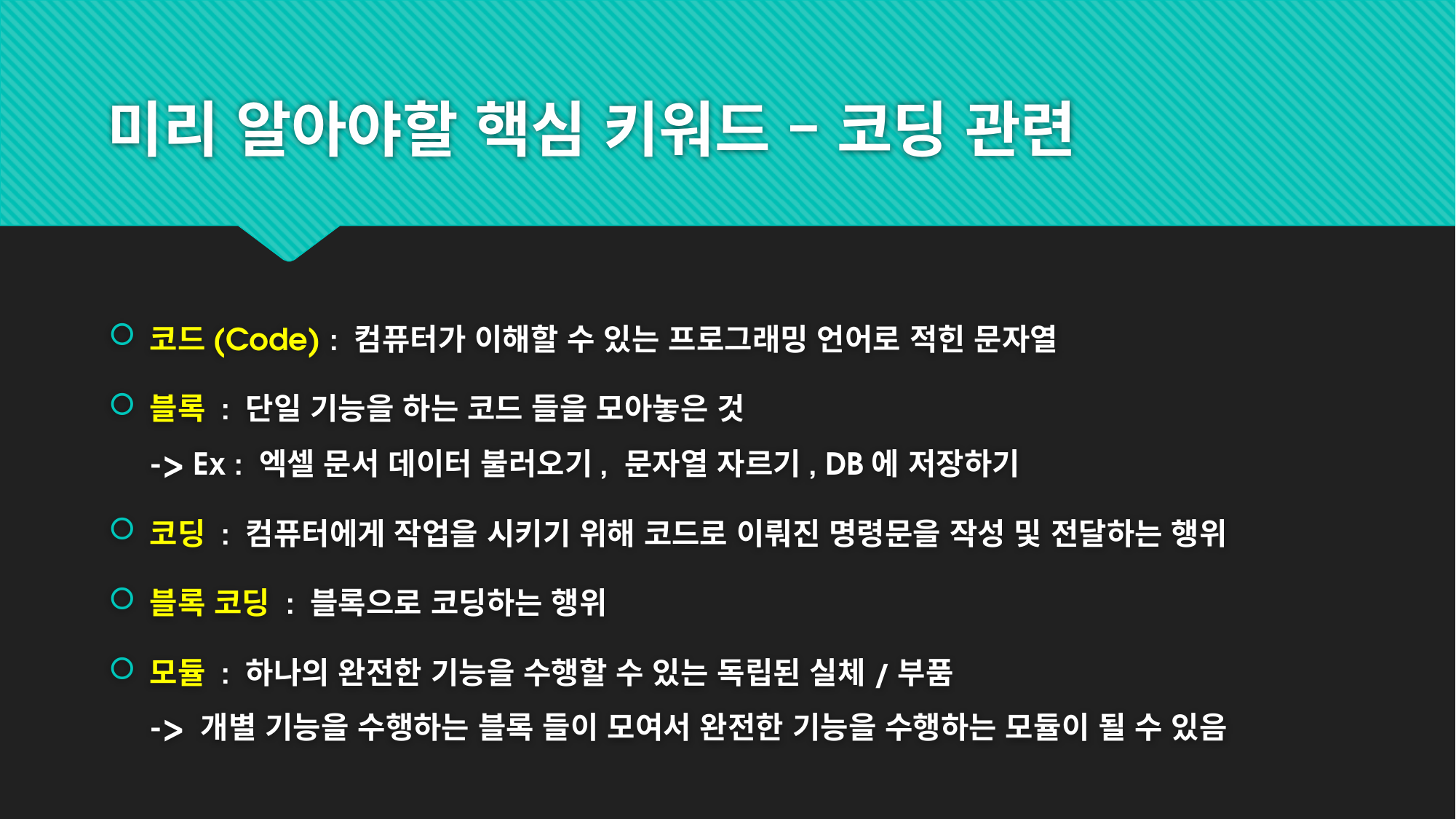

# 미리 알아야할 핵심 키워드 – 코딩 관련
코드(Code) : 컴퓨터가 이해할 수 있는 프로그래밍 언어로 적힌 문자열
블록 : 단일 기능을 하는 코드 들을 모아놓은 것
-> Ex : 엑셀 문서 데이터 불러오기, 문자열 자르기, DB에 저장하기
코딩 : 컴퓨터에게 작업을 시키기 위해 코드로 이뤄진 명령문을 작성 및 전달하는 행위
블록 코딩 : 블록으로 코딩하는 행위
모듈 : 하나의 완전한 기능을 수행할 수 있는 독립된 실체/부품
-> 개별 기능을 수행하는 블록 들이 모여서 완전한 기능을 수행하는 모듈이 될 수 있음